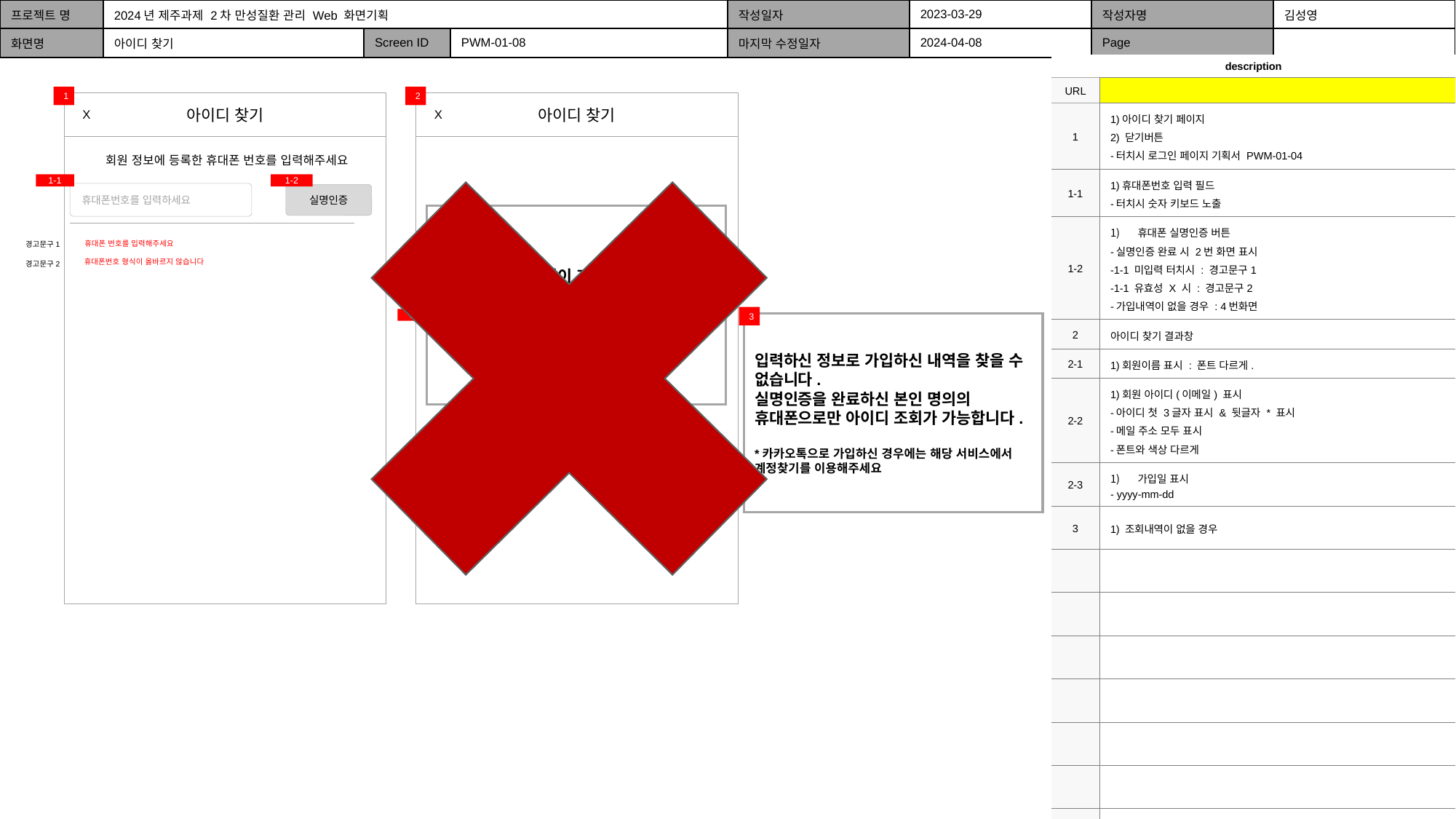

| 프로젝트 명 | 2024년 제주과제 2차 만성질환 관리 Web 화면기획 |  |  | 작성일자 | 2023-03-29 | 작성자명 | 김성영 |
| --- | --- | --- | --- | --- | --- | --- | --- |
| 화면명 | 아이디 찾기 | Screen ID | PWM-01-08 | 마지막 수정일자 | 2024-04-08 | Page |  |
| description |  |
| --- | --- |
| URL |  |
| 1 | 1)아이디 찾기 페이지 2) 닫기버튼 -터치시 로그인 페이지 기획서 PWM-01-04 |
| 1-1 | 1)휴대폰번호 입력 필드 -터치시 숫자 키보드 노출 |
| 1-2 | 휴대폰 실명인증 버튼 -실명인증 완료 시 2번 화면 표시 -1-1 미입력 터치시 : 경고문구1 -1-1 유효성 X 시 : 경고문구2 -가입내역이 없을 경우 : 4번화면 |
| 2 | 아이디 찾기 결과창 |
| 2-1 | 1)회원이름 표시 : 폰트 다르게. |
| 2-2 | 1)회원 아이디(이메일) 표시 -아이디 첫 3글자 표시 & 뒷글자 \* 표시 -메일 주소 모두 표시 -폰트와 색상 다르게 |
| 2-3 | 가입일 표시 - yyyy-mm-dd |
| 3 | 1) 조회내역이 없을 경우 |
|  |  |
|  |  |
|  |  |
|  |  |
|  |  |
|  |  |
|  |  |
1
2

아이디 찾기

아이디 찾기
X
X
회원 정보에 등록한 휴대폰 번호를 입력해주세요
1-1
1-2
휴대폰번호를 입력하세요
실명인증
#회원이름# 님이 가입하신 아이디는 PWM****@naver.com 입니다
(가입일 : YYYY-MM-DD)

휴대폰 번호를 입력해주세요
경고문구1
휴대폰번호 형식이 옳바르지 않습니다
경고문구2
2-1
2-2
3
2-3
입력하신 정보로 가입하신 내역을 찾을 수 없습니다.
실명인증을 완료하신 본인 명의의 휴대폰으로만 아이디 조회가 가능합니다.

*카카오톡으로 가입하신 경우에는 해당 서비스에서 계정찾기를 이용해주세요
로그인
비밀번호 찾기
2-1
2-1